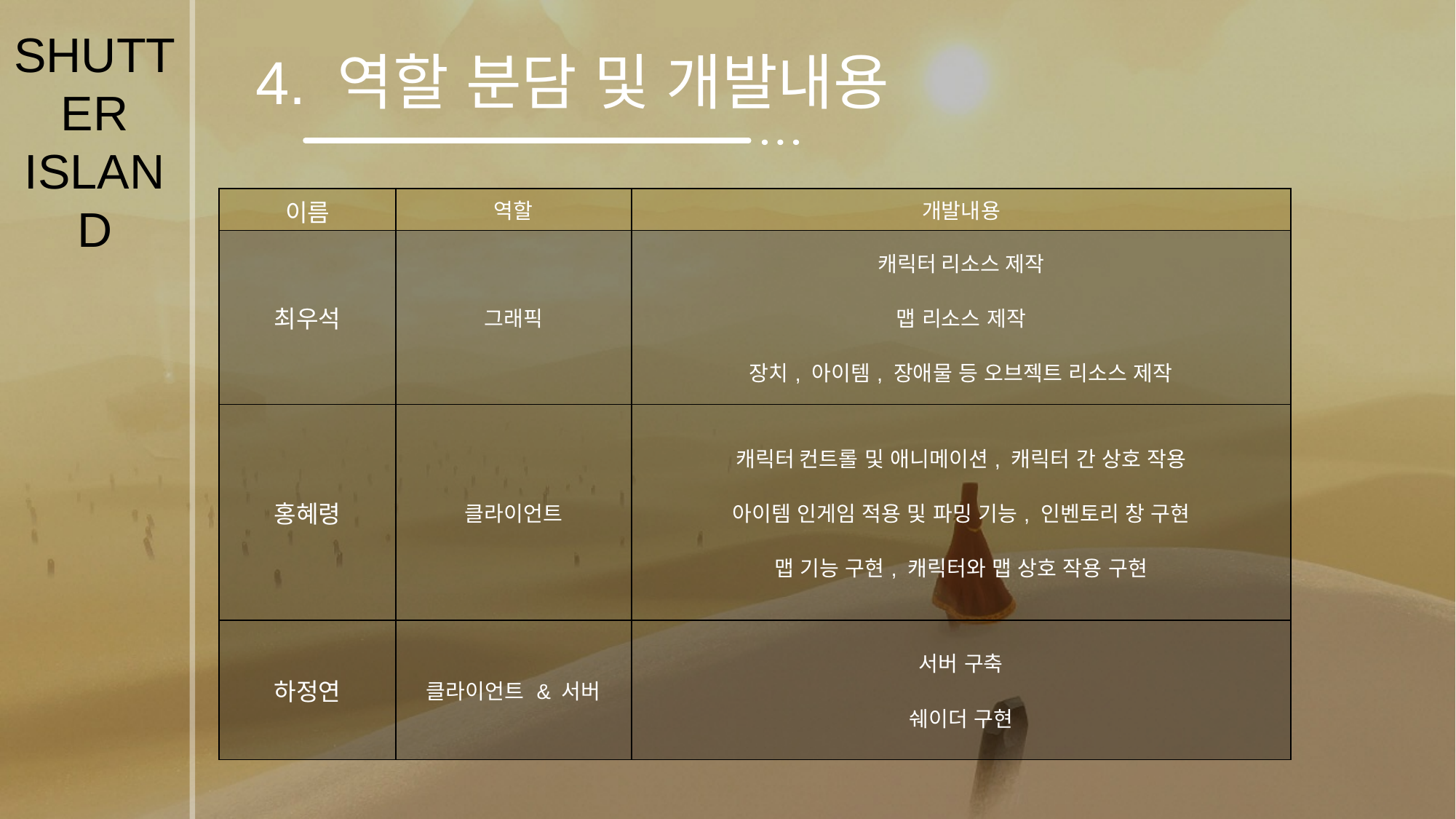

SHUTTER
ISLAND
4. 역할 분담 및 개발내용

| 이름 | 역할 | 개발내용 |
| --- | --- | --- |
| 최우석 | 그래픽 | 캐릭터 리소스 제작 맵 리소스 제작 장치, 아이템, 장애물 등 오브젝트 리소스 제작 |
| 홍혜령 | 클라이언트 | 캐릭터 컨트롤 및 애니메이션, 캐릭터 간 상호 작용 아이템 인게임 적용 및 파밍 기능, 인벤토리 창 구현 맵 기능 구현, 캐릭터와 맵 상호 작용 구현 |
| 하정연 | 클라이언트 & 서버 | 서버 구축 쉐이더 구현 |